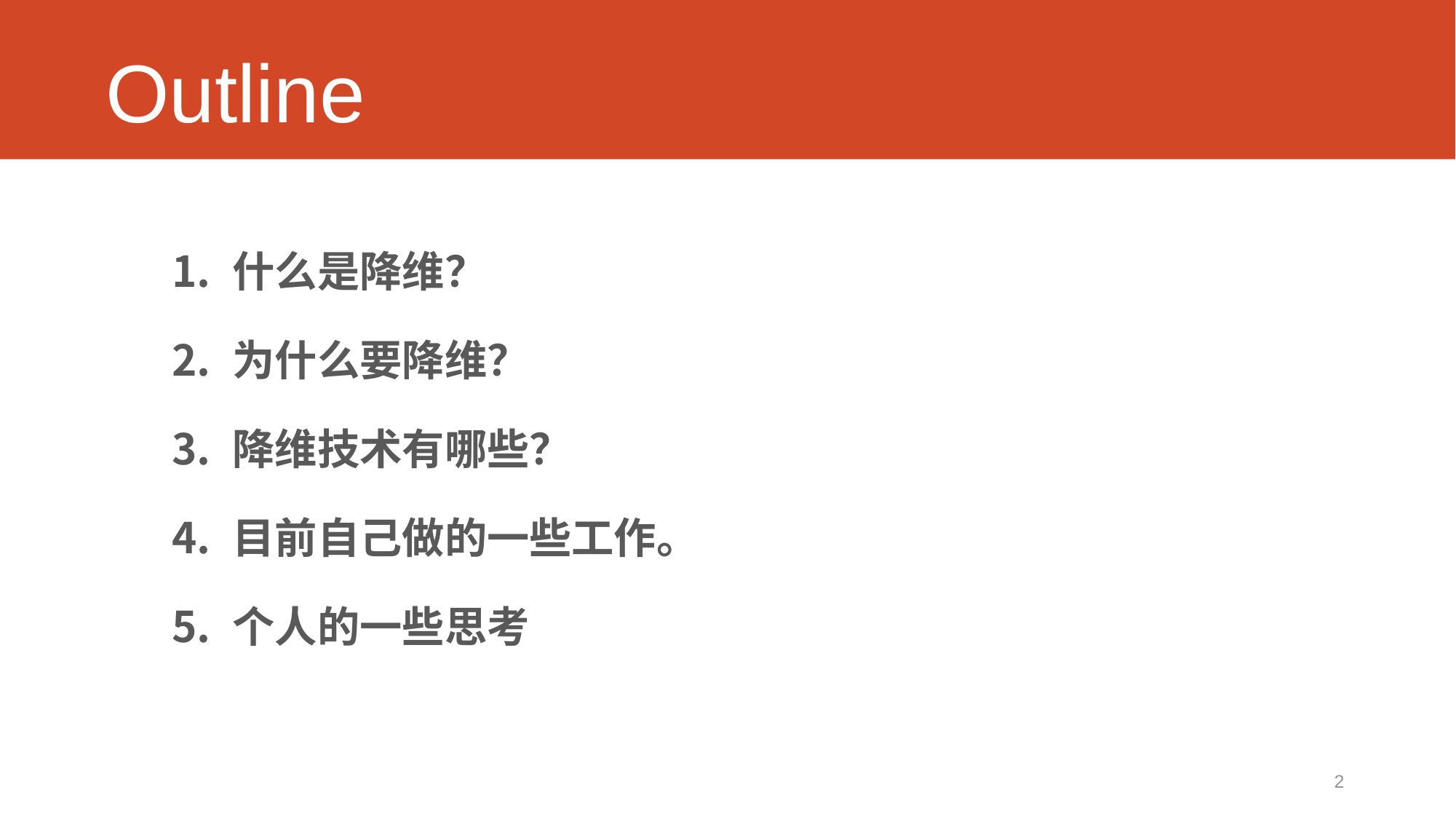

# Outline
 什么是降维？
 为什么要降维？
 降维技术有哪些？
 目前自己做的一些工作。
 个人的一些思考
2